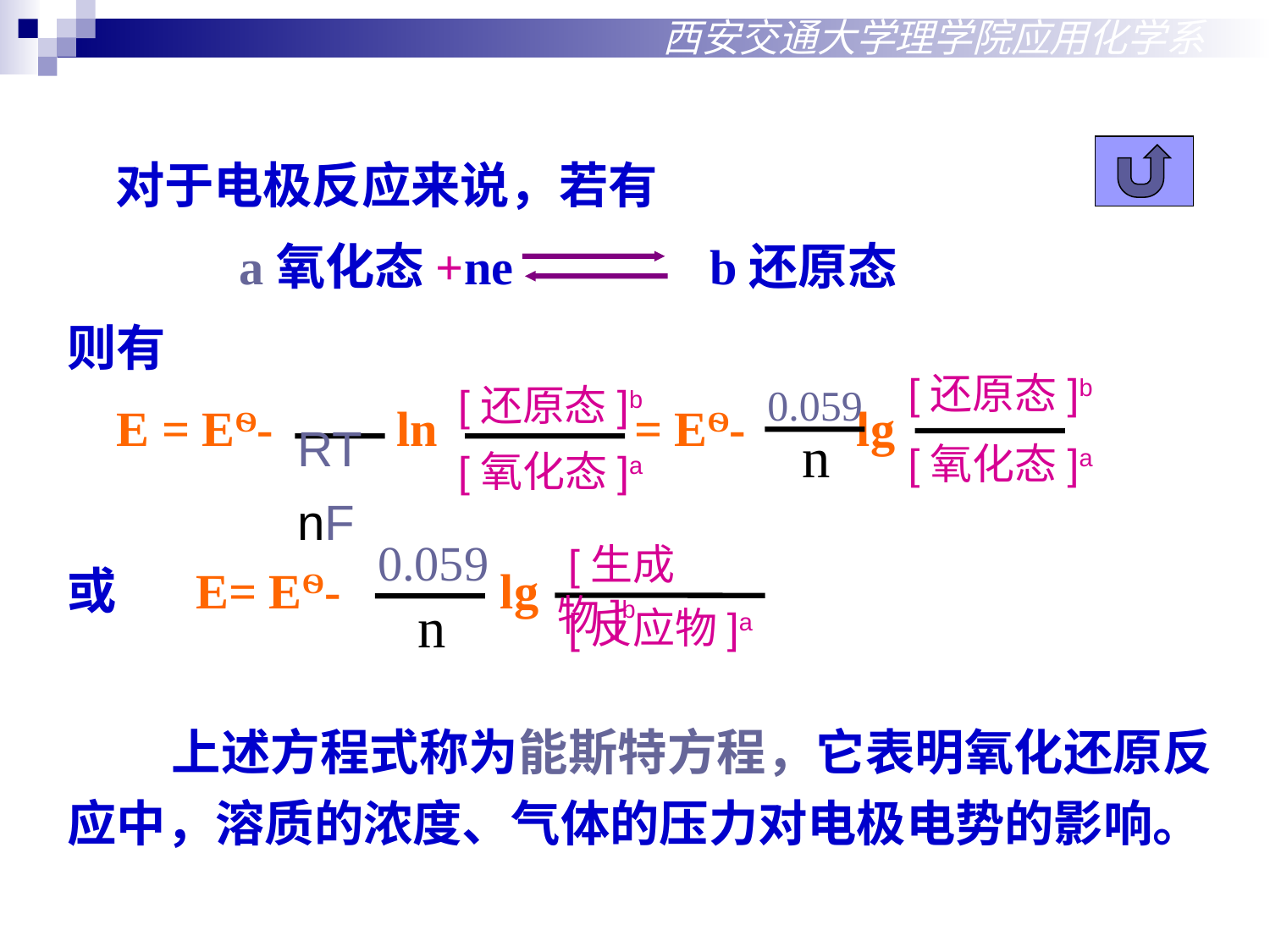

西安交通大学理学院应用化学系
	对于电极反应来说，若有
              a氧化态+ne                b还原态
则有
    E = EѲ-          ln                = EѲ-         lg

或      E= EѲ-             lg

        上述方程式称为能斯特方程，它表明氧化还原反应中，溶质的浓度、气体的压力对电极电势的影响。

 RT
 [还原态]b
0.059
 [还原态]b
n

 [氧化态]a

 nF

 [氧化态]a
0.059
 [生成物]b
n
 [反应物]a